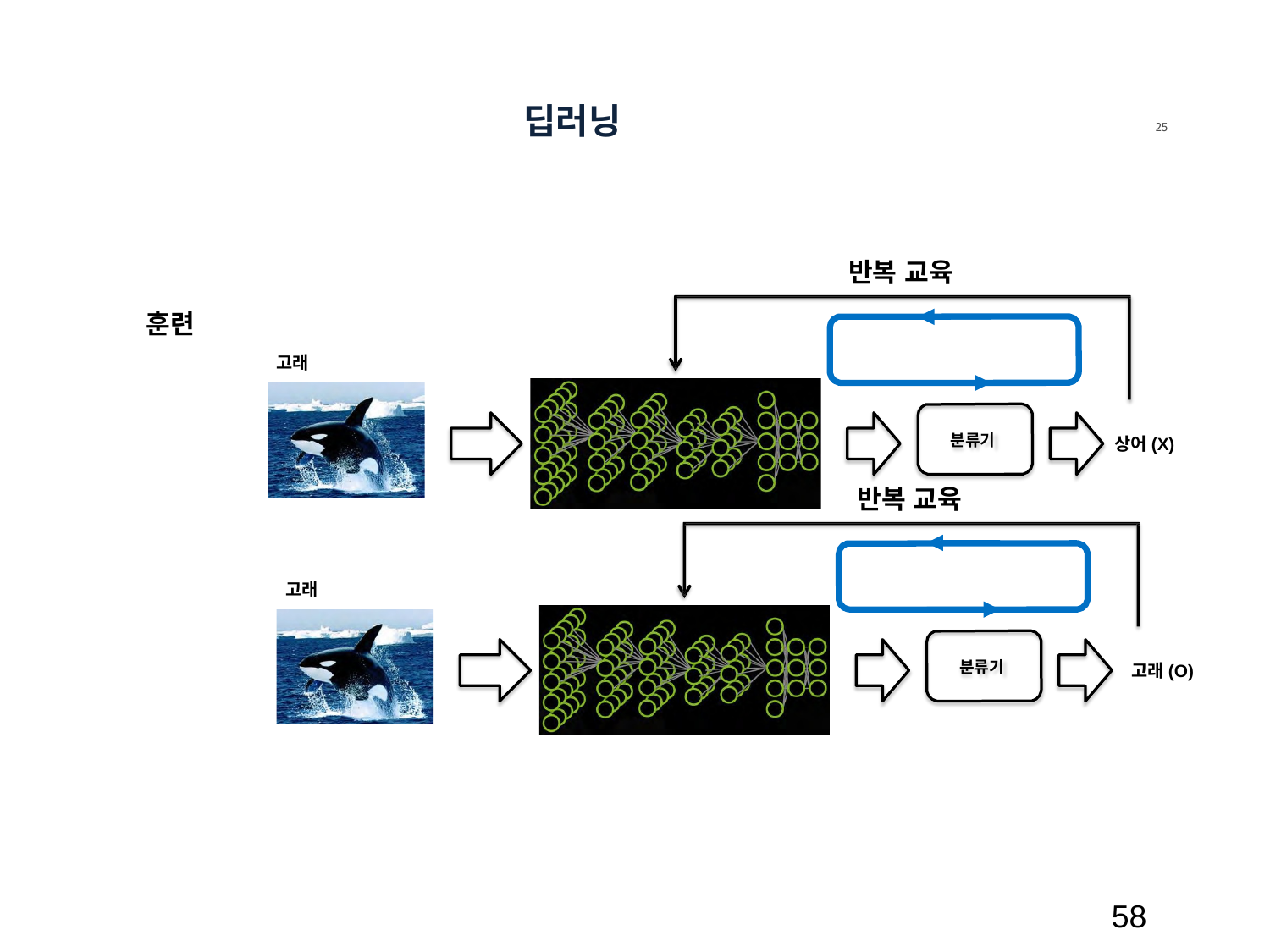

딥러닝
25
반복 교육

훈련

고래

분류기
상어(X)
반복 교육

고래

분류기
고래(O)